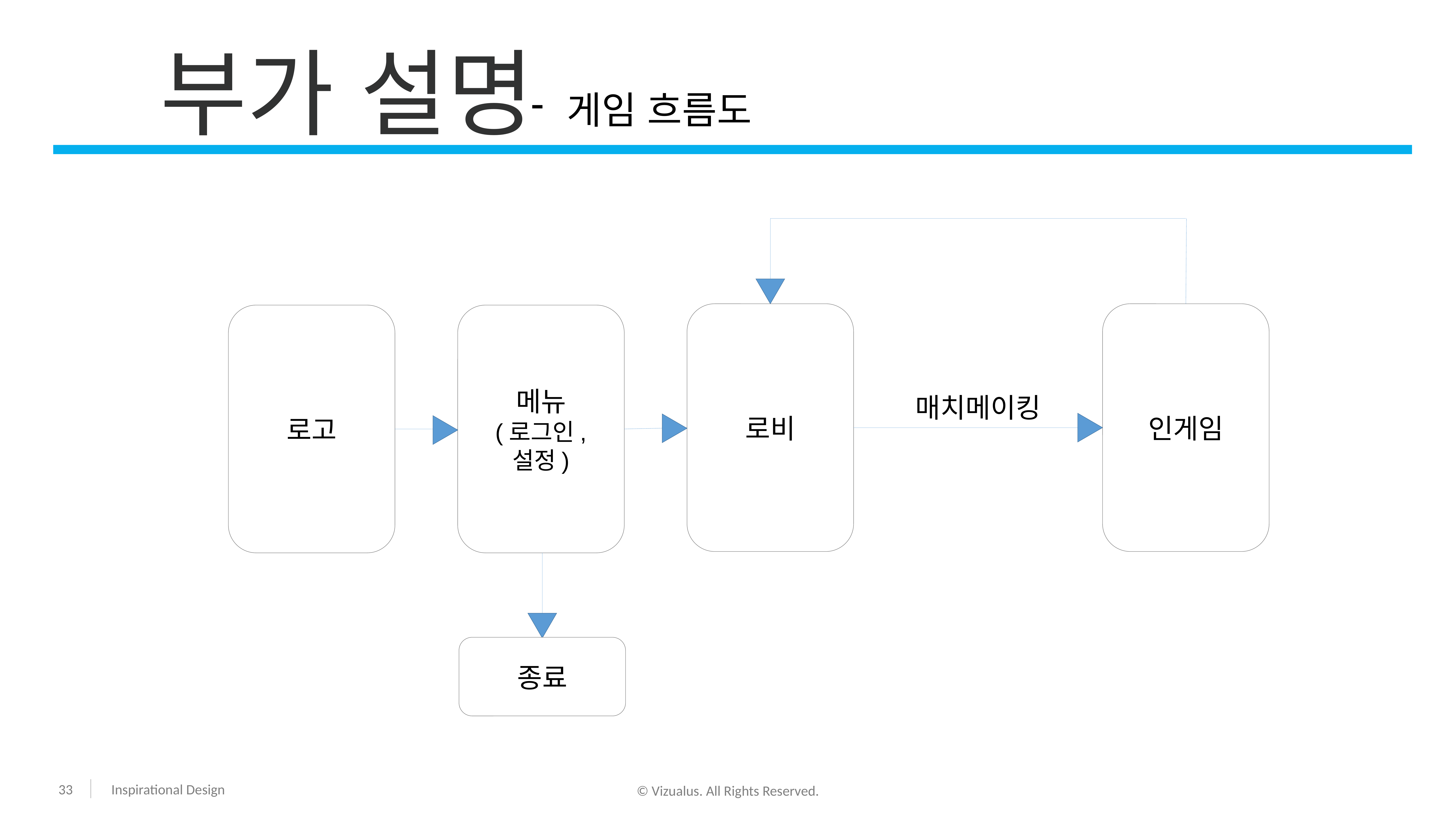

부가 설명
게임 흐름도

인게임
로비
메뉴
(로그인, 설정)
로고
매치메이킹

종료
33
© Vizualus. All Rights Reserved.